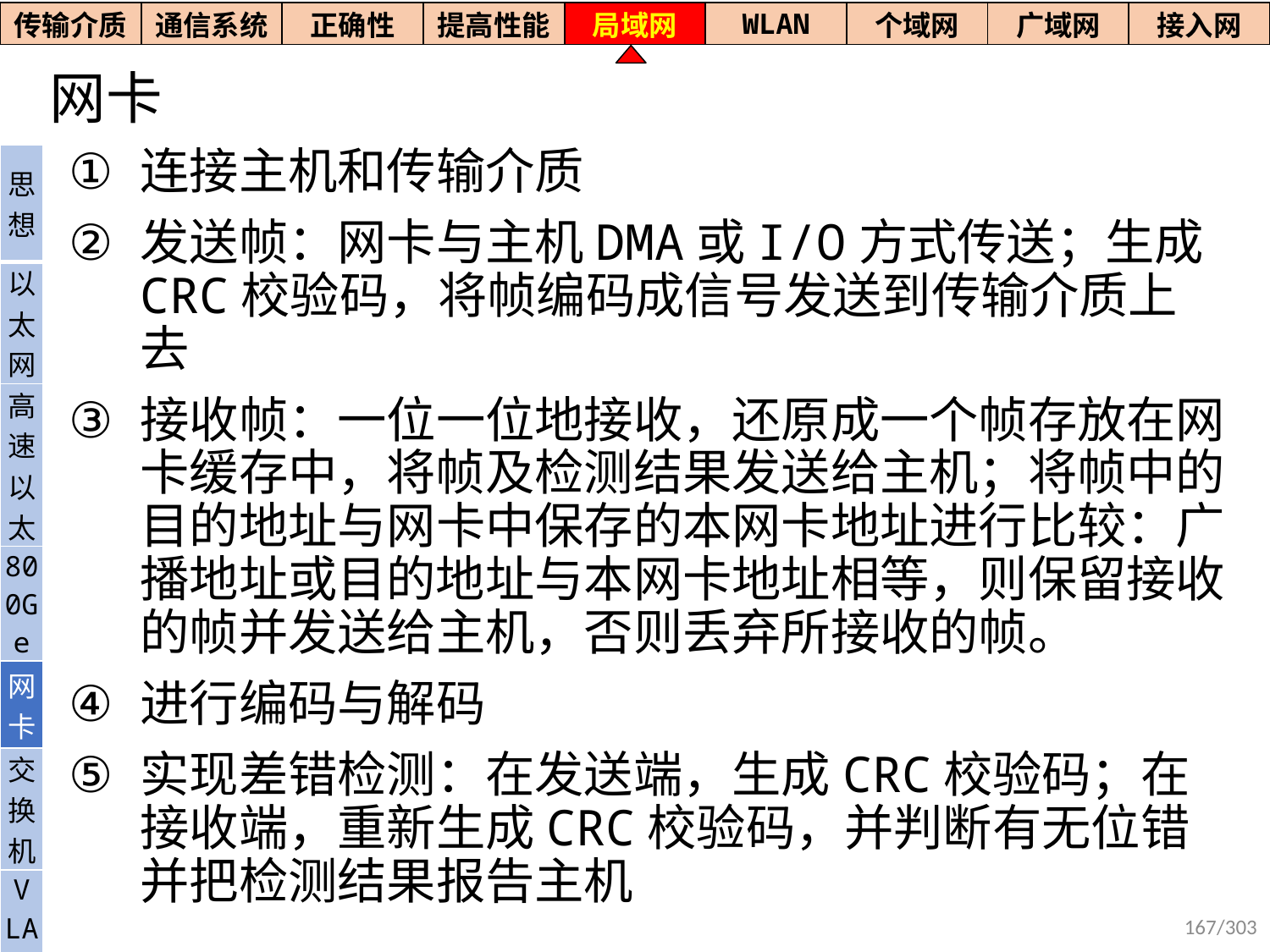

| 传输介质 | 通信系统 | 正确性 | 提高性能 | 局域网 | WLAN | 个域网 | 广域网 | 接入网 |
| --- | --- | --- | --- | --- | --- | --- | --- | --- |

# 网卡
连接主机和传输介质
发送帧：网卡与主机DMA或I/O方式传送；生成CRC校验码，将帧编码成信号发送到传输介质上去
接收帧：一位一位地接收，还原成一个帧存放在网卡缓存中，将帧及检测结果发送给主机；将帧中的目的地址与网卡中保存的本网卡地址进行比较：广播地址或目的地址与本网卡地址相等，则保留接收的帧并发送给主机，否则丢弃所接收的帧。
进行编码与解码
实现差错检测：在发送端，生成CRC校验码；在接收端，重新生成CRC校验码，并判断有无位错并把检测结果报告主机

| 思想 |
| --- |
| 以太网 |
| 高速以太 |
| 800Ge |
| 网卡 |
| 交换机 |
| V LAN |
167/303